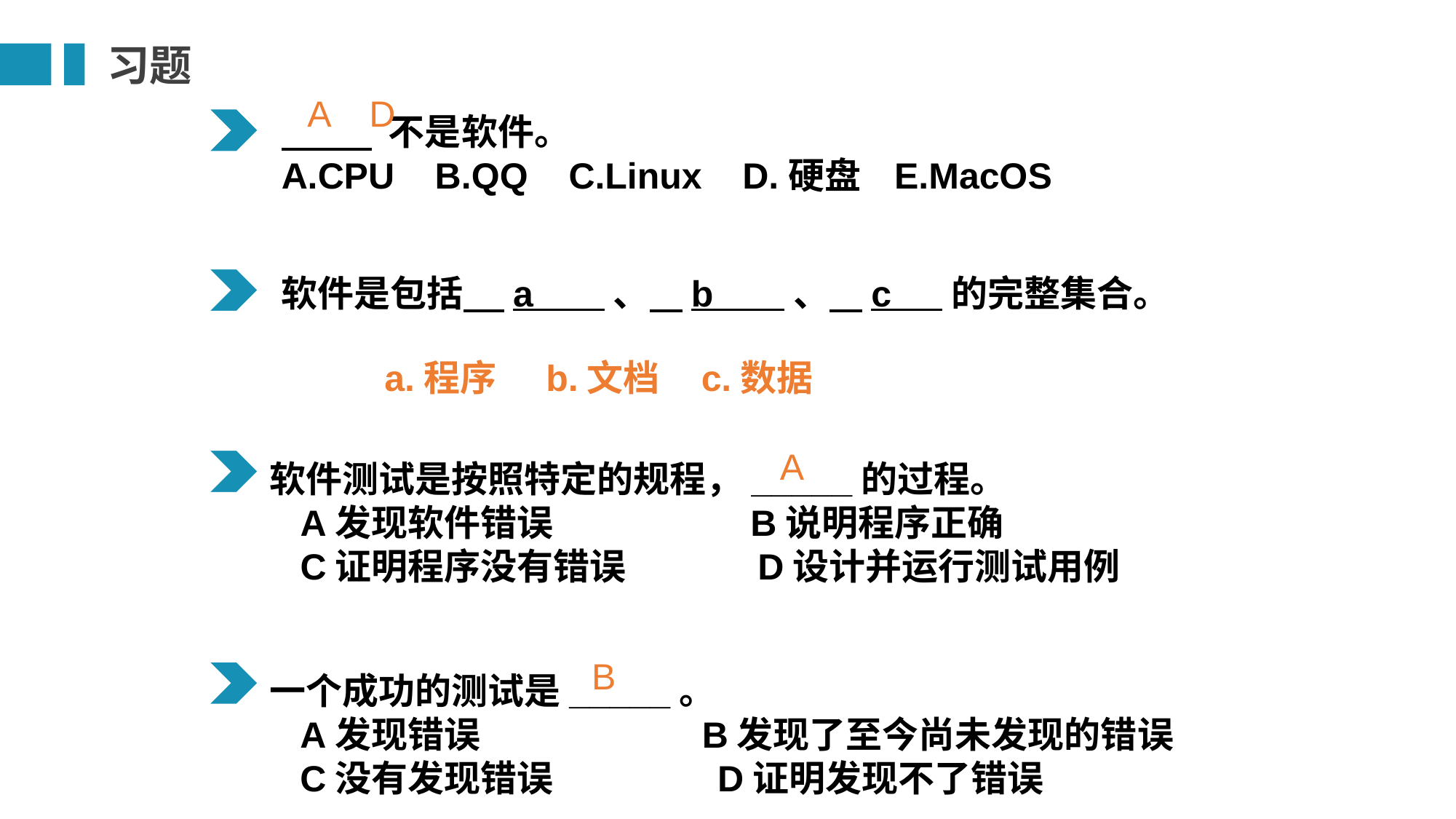

习题

A
D

            不是软件。
A.CPU    B.QQ    C.Linux    D.硬盘   E.MacOS

软件是包括     a       、    b       、    c     的完整集合。
a.程序     b.文档    c.数据
A

软件测试是按照特定的规程，_____的过程。
   A发现软件错误                       B说明程序正确
   C证明程序没有错误               D设计并运行测试用例
B

一个成功的测试是_____。
   A发现错误                          B发现了至今尚未发现的错误
   C没有发现错误                   D证明发现不了错误
86